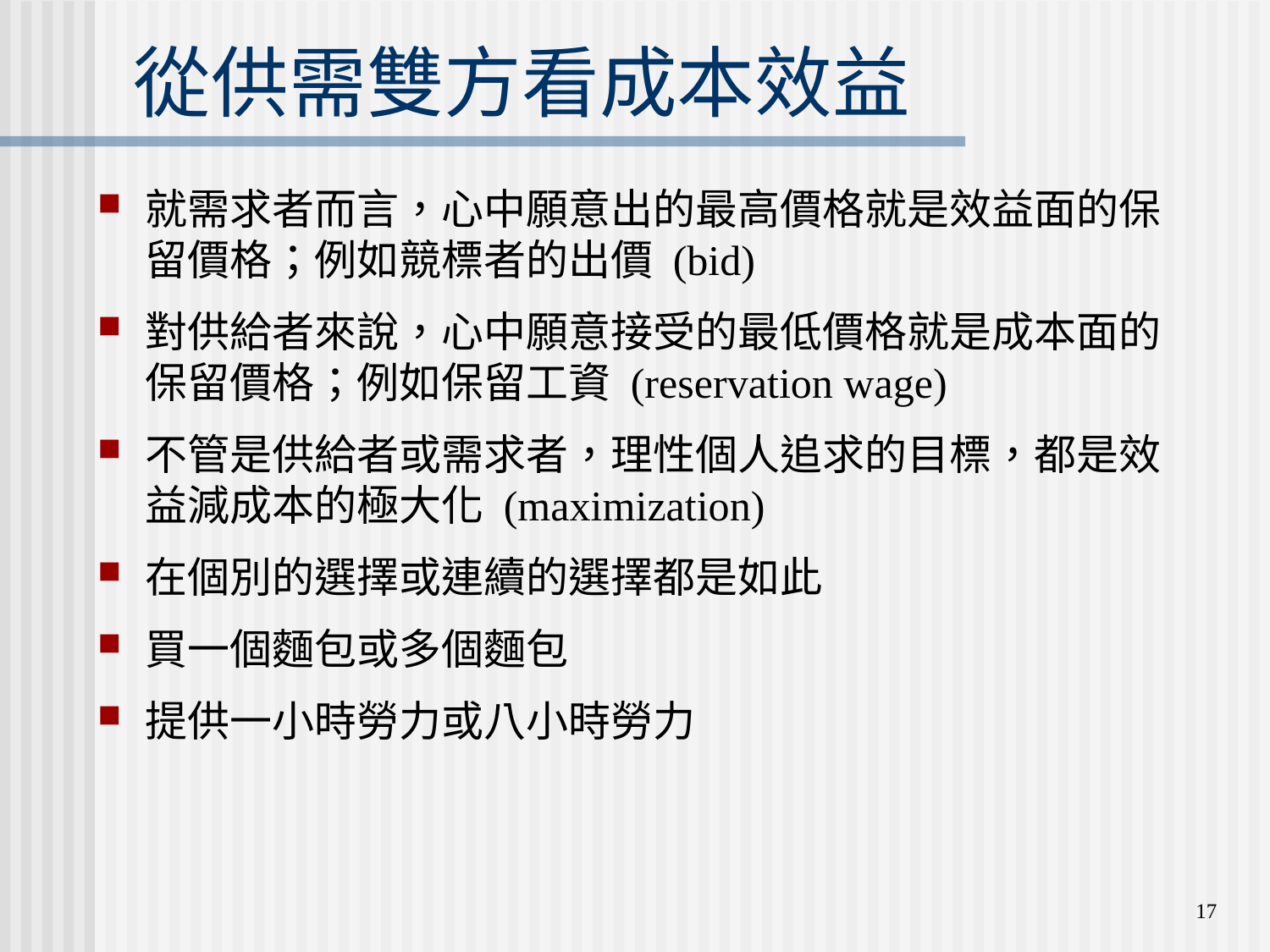

# 從供需雙方看成本效益
就需求者而言，心中願意出的最高價格就是效益面的保留價格；例如競標者的出價 (bid)
對供給者來說，心中願意接受的最低價格就是成本面的保留價格；例如保留工資 (reservation wage)
不管是供給者或需求者，理性個人追求的目標，都是效益減成本的極大化 (maximization)
在個別的選擇或連續的選擇都是如此
買一個麵包或多個麵包
提供一小時勞力或八小時勞力

17